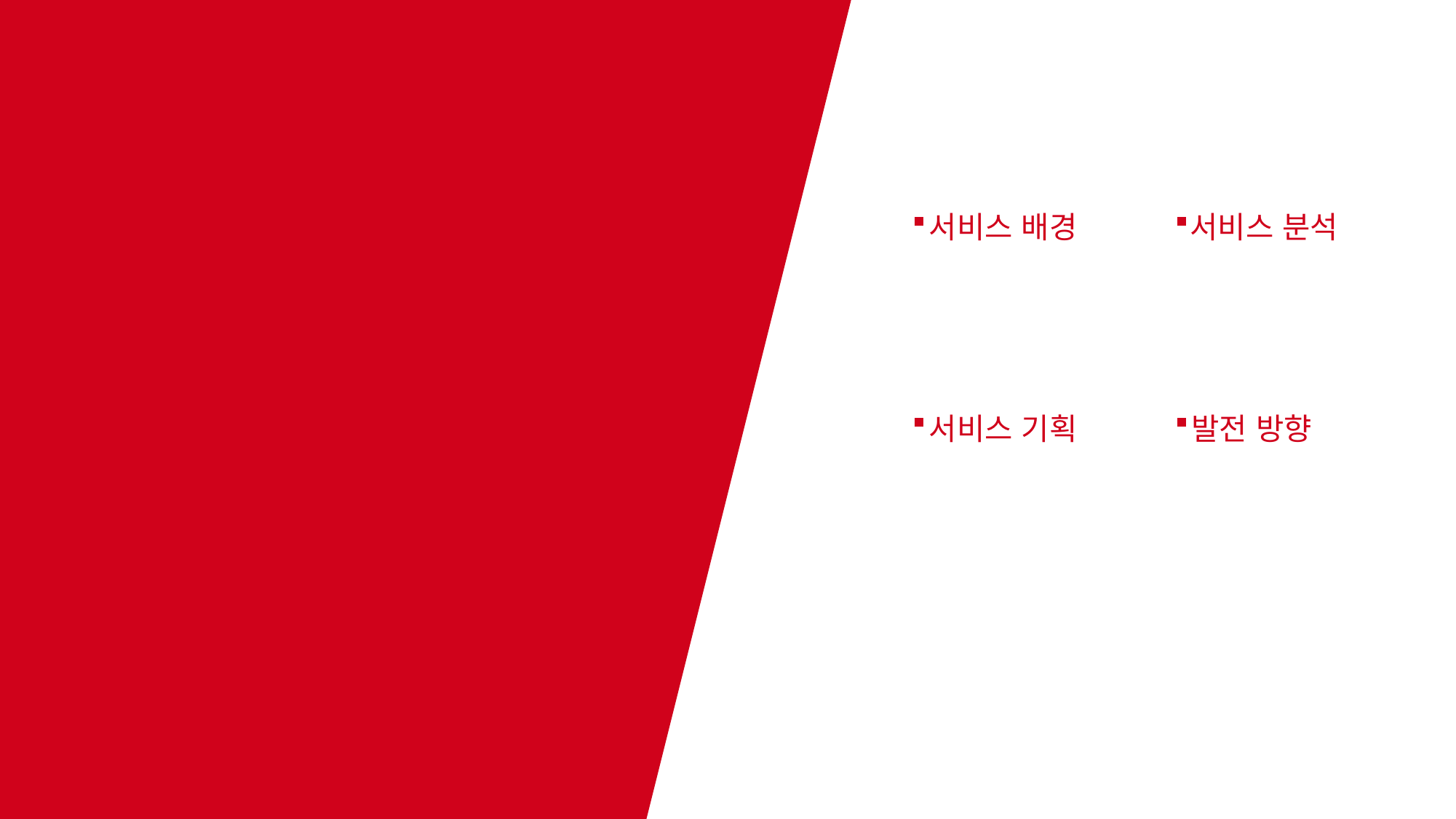

Contents
서비스 배경
서비스 분석

서비스 기획
발전 방향